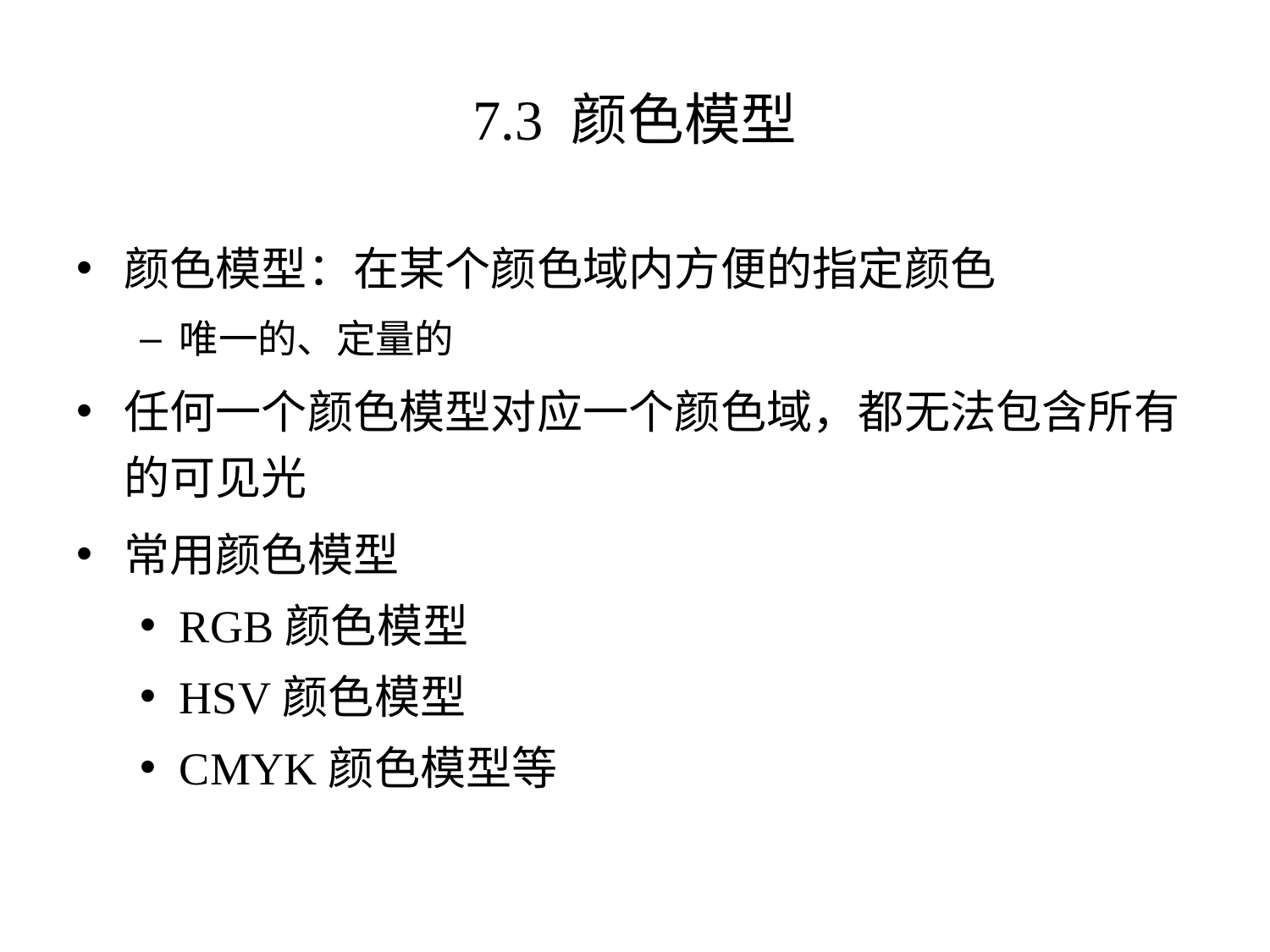

# 7.3 颜色模型
颜色模型：在某个颜色域内方便的指定颜色
唯一的、定量的
任何一个颜色模型对应一个颜色域，都无法包含所有的可见光
常用颜色模型
RGB颜色模型
HSV颜色模型
CMYK颜色模型等